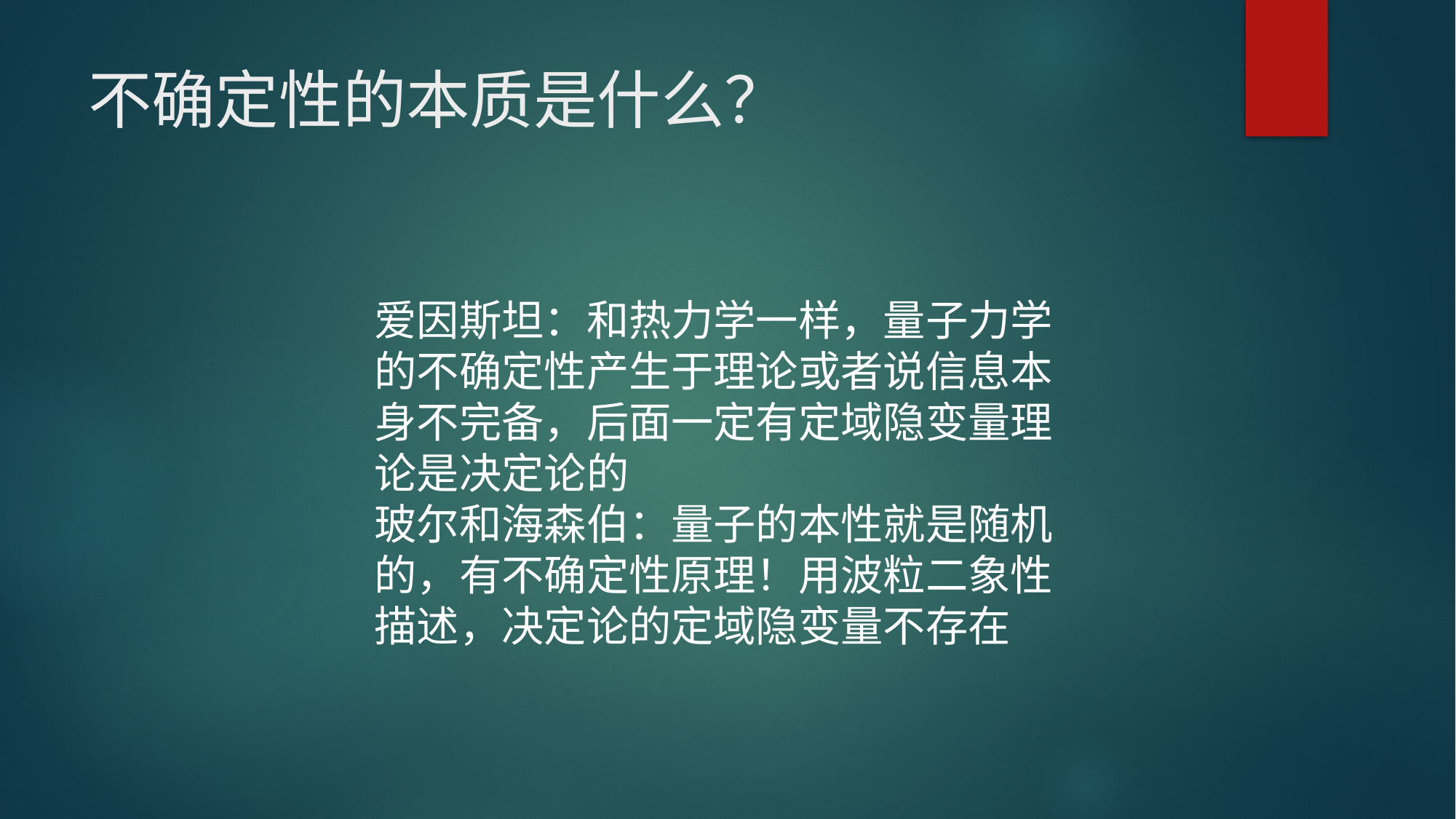

# 不确定性的本质是什么？
爱因斯坦：和热力学一样，量子力学的不确定性产生于理论或者说信息本身不完备，后面一定有定域隐变量理论是决定论的
玻尔和海森伯：量子的本性就是随机的，有不确定性原理！用波粒二象性描述，决定论的定域隐变量不存在